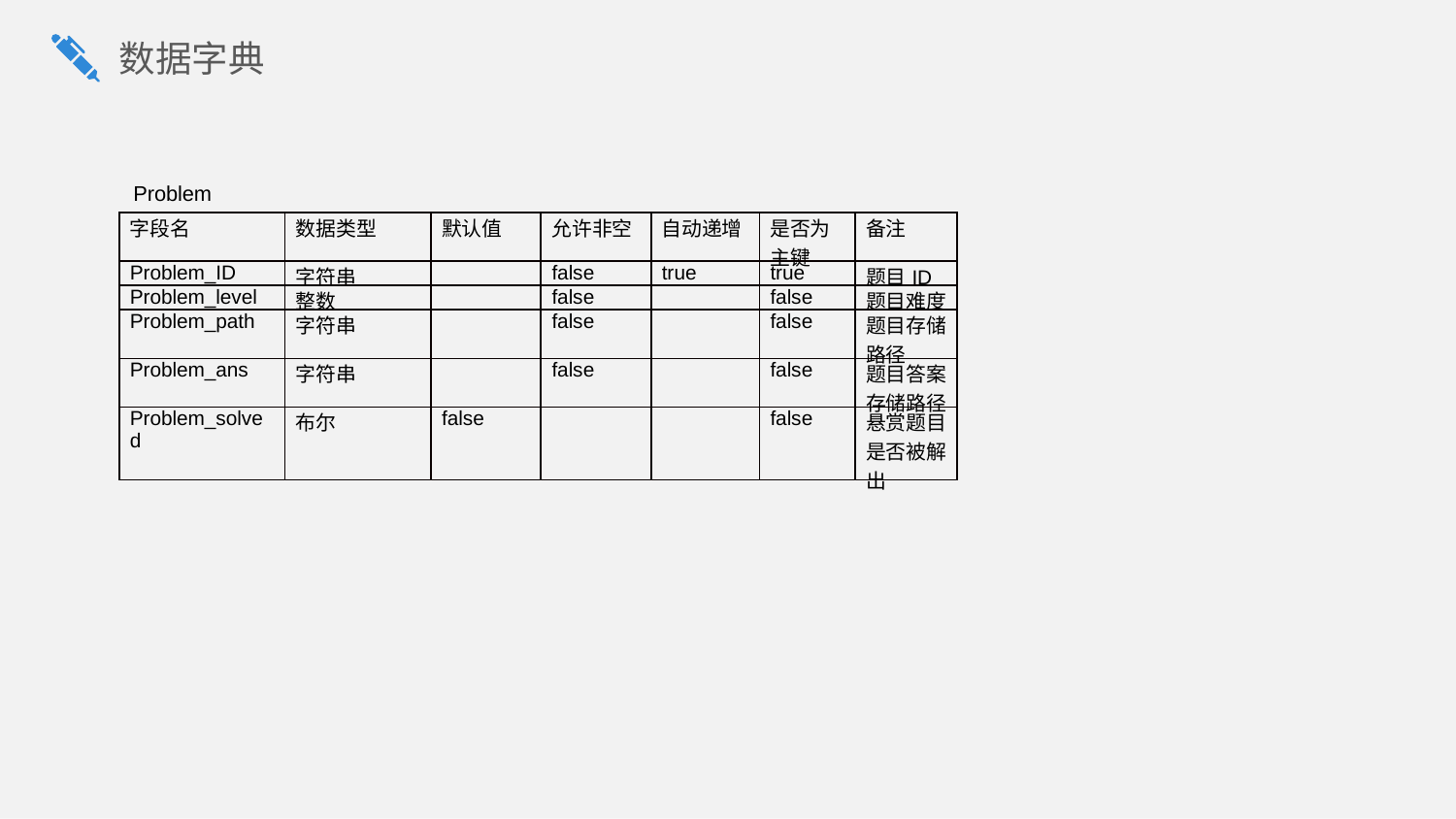

数据字典
Problem
| 字段名 | 数据类型 | 默认值 | 允许非空 | 自动递增 | 是否为主键 | 备注 |
| --- | --- | --- | --- | --- | --- | --- |
| Problem\_ID | 字符串 |  | false | true | true | 题目ID |
| Problem\_level | 整数 |  | false |  | false | 题目难度 |
| Problem\_path | 字符串 |  | false |  | false | 题目存储路径 |
| Problem\_ans | 字符串 |  | false |  | false | 题目答案存储路径 |
| Problem\_solved | 布尔 | false |  |  | false | 悬赏题目是否被解出 |